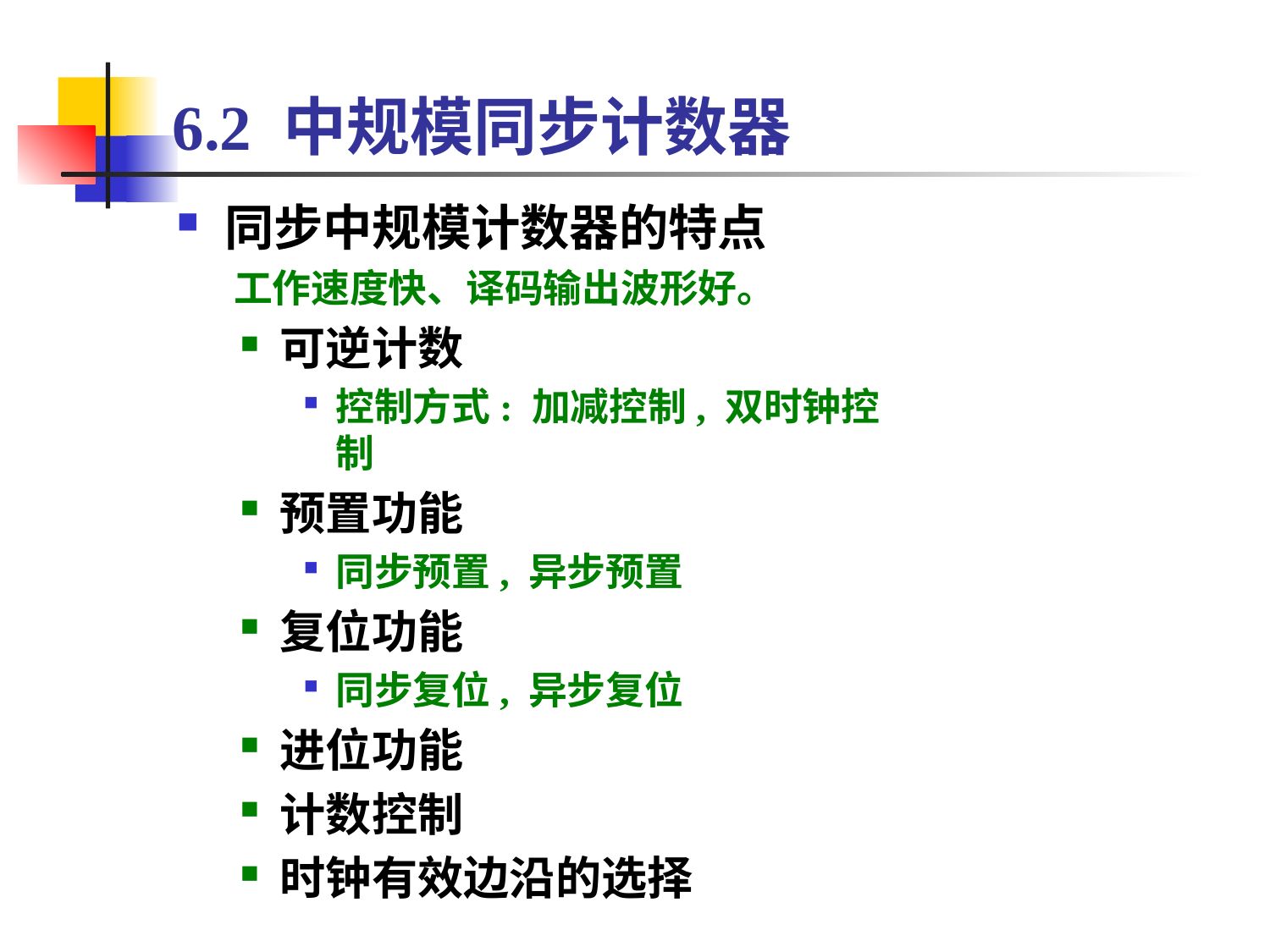

# 6.2 中规模同步计数器
同步中规模计数器的特点
      工作速度快、译码输出波形好。
可逆计数
控制方式: 加减控制, 双时钟控制
预置功能
同步预置, 异步预置
复位功能
同步复位, 异步复位
进位功能
计数控制
时钟有效边沿的选择